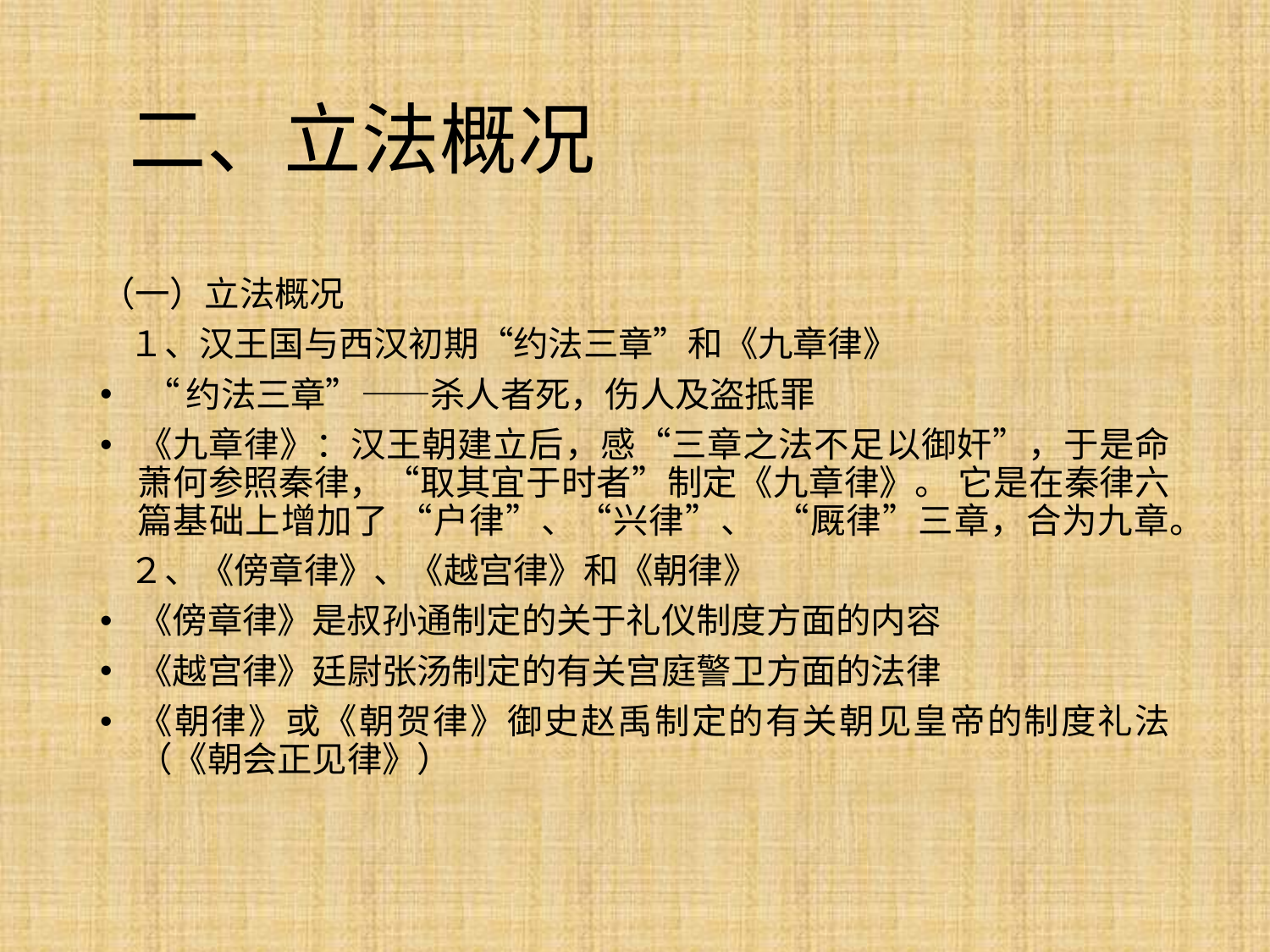

# 二、立法概况
（一）立法概况
   １、汉王国与西汉初期“约法三章”和《九章律》
 “约法三章”——杀人者死，伤人及盗抵罪
《九章律》：汉王朝建立后，感“三章之法不足以御奸”，于是命萧何参照秦律，“取其宜于时者”制定《九章律》。 它是在秦律六篇基础上增加了 “户律”、“兴律”、  “厩律”三章，合为九章。
   ２、《傍章律》、《越宫律》和《朝律》
《傍章律》是叔孙通制定的关于礼仪制度方面的内容
《越宫律》廷尉张汤制定的有关宫庭警卫方面的法律
《朝律》或《朝贺律》御史赵禹制定的有关朝见皇帝的制度礼法（《朝会正见律》）